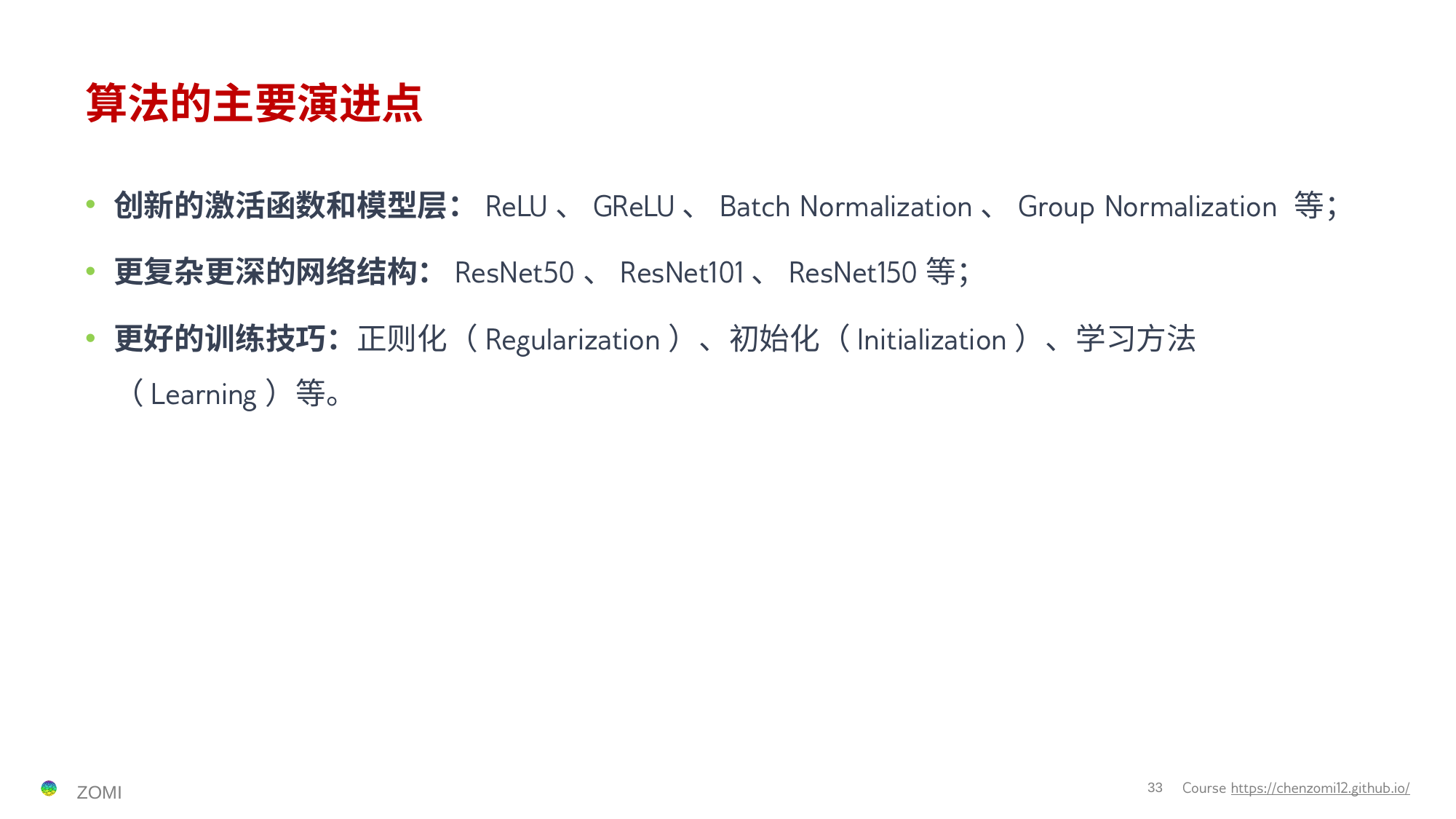

# 算法的主要演进点
创新的激活函数和模型层：ReLU、GReLU、Batch Normalization、Group Normalization 等；
更复杂更深的网络结构：ResNet50、ResNet101、ResNet150等；
更好的训练技巧：正则化（Regularization）、初始化（Initialization）、学习方法（Learning）等。